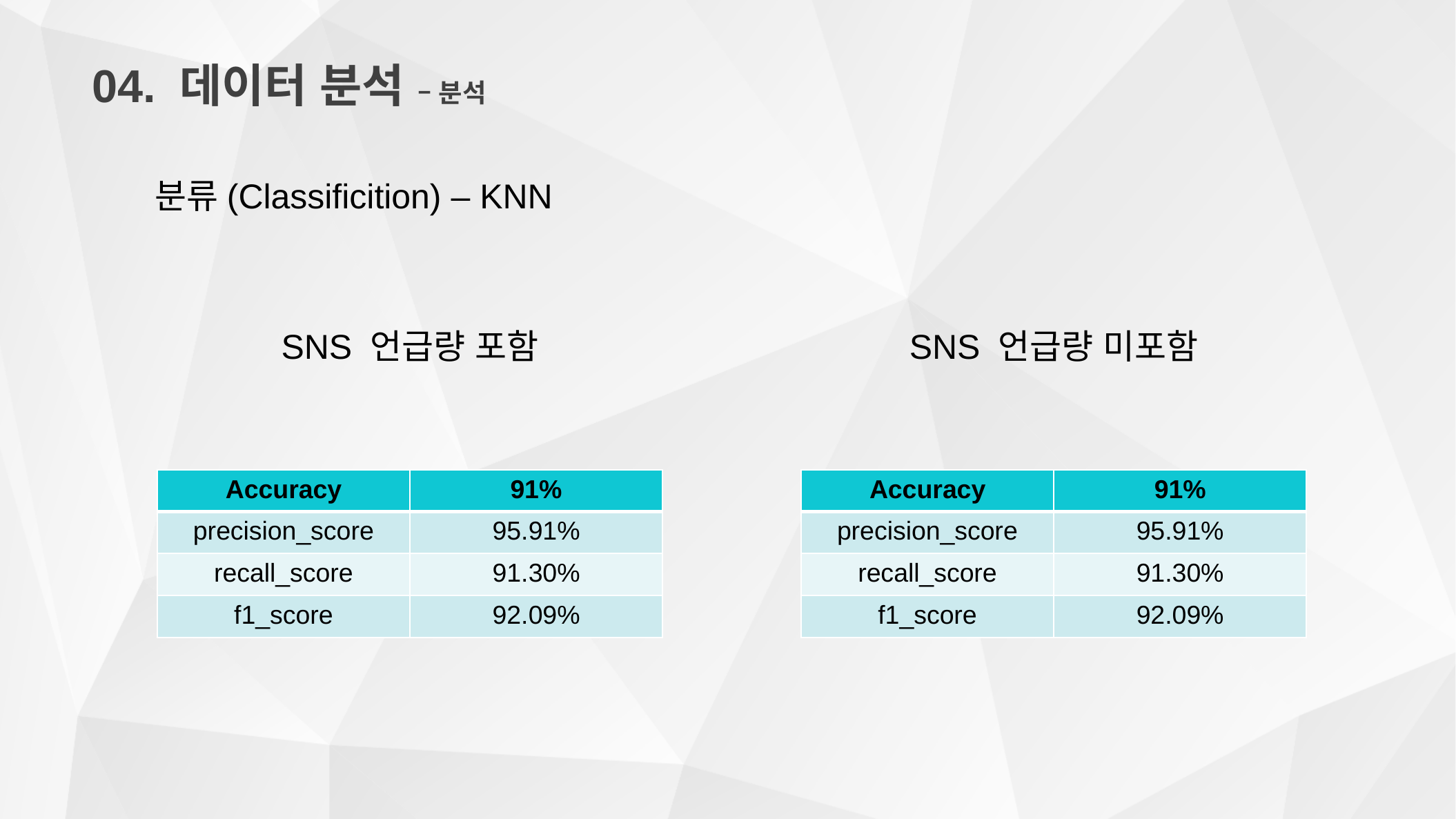

04. 데이터 분석 – 분석
분류(Classificition) – KNN
SNS 언급량 포함
SNS 언급량 미포함
| Accuracy | 91% |
| --- | --- |
| precision\_score | 95.91% |
| recall\_score | 91.30% |
| f1\_score | 92.09% |
| Accuracy | 91% |
| --- | --- |
| precision\_score | 95.91% |
| recall\_score | 91.30% |
| f1\_score | 92.09% |